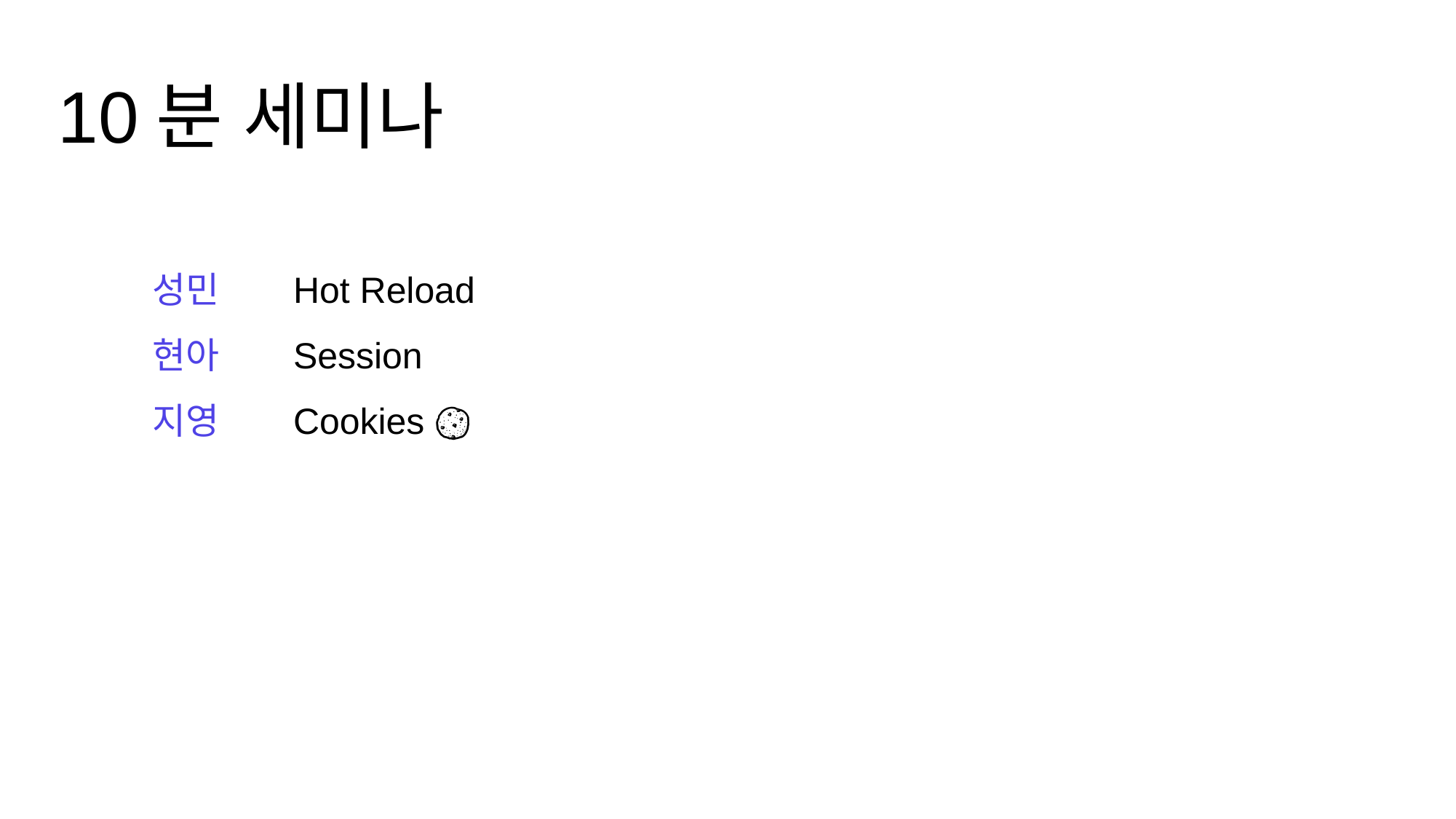

10분 세미나
성민
현아
지영
Hot Reload
Session
Cookies 🍪